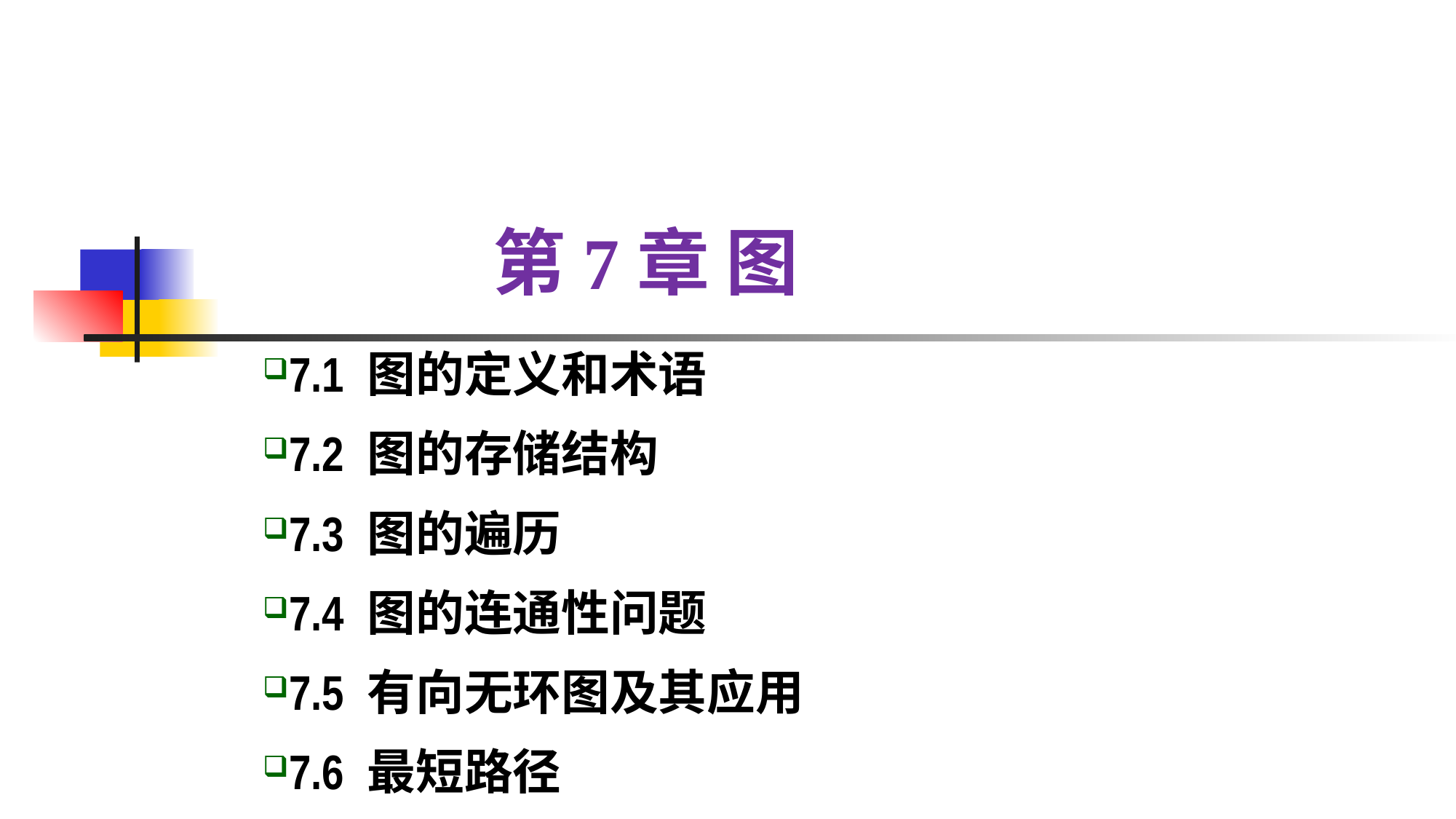

# 第7章 图
7.1 图的定义和术语
7.2 图的存储结构
7.3 图的遍历
7.4 图的连通性问题
7.5 有向无环图及其应用
7.6 最短路径